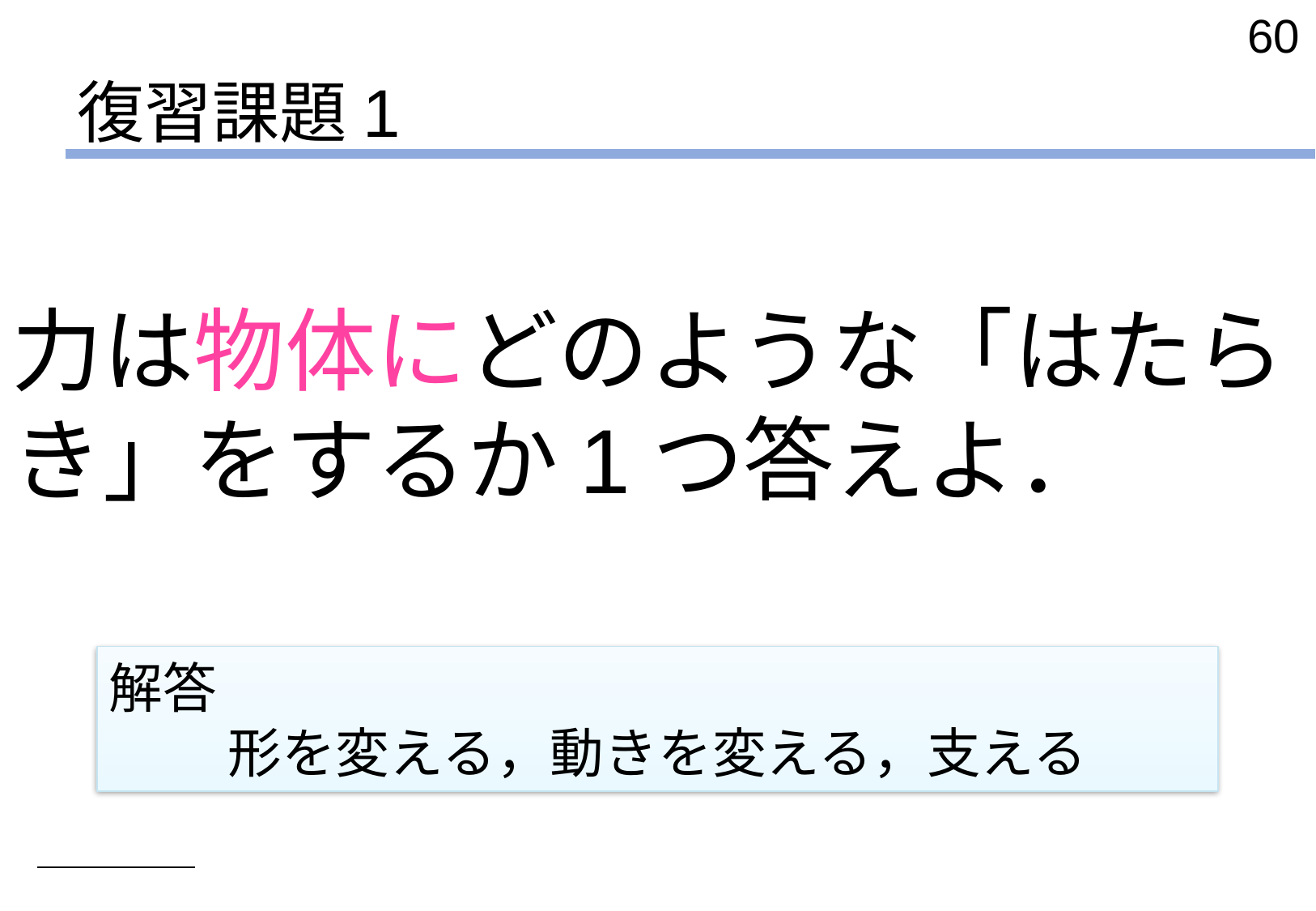

60
# 復習課題1
力は物体にどのような「はたらき」をするか1つ答えよ．
解答
形を変える，動きを変える，支える